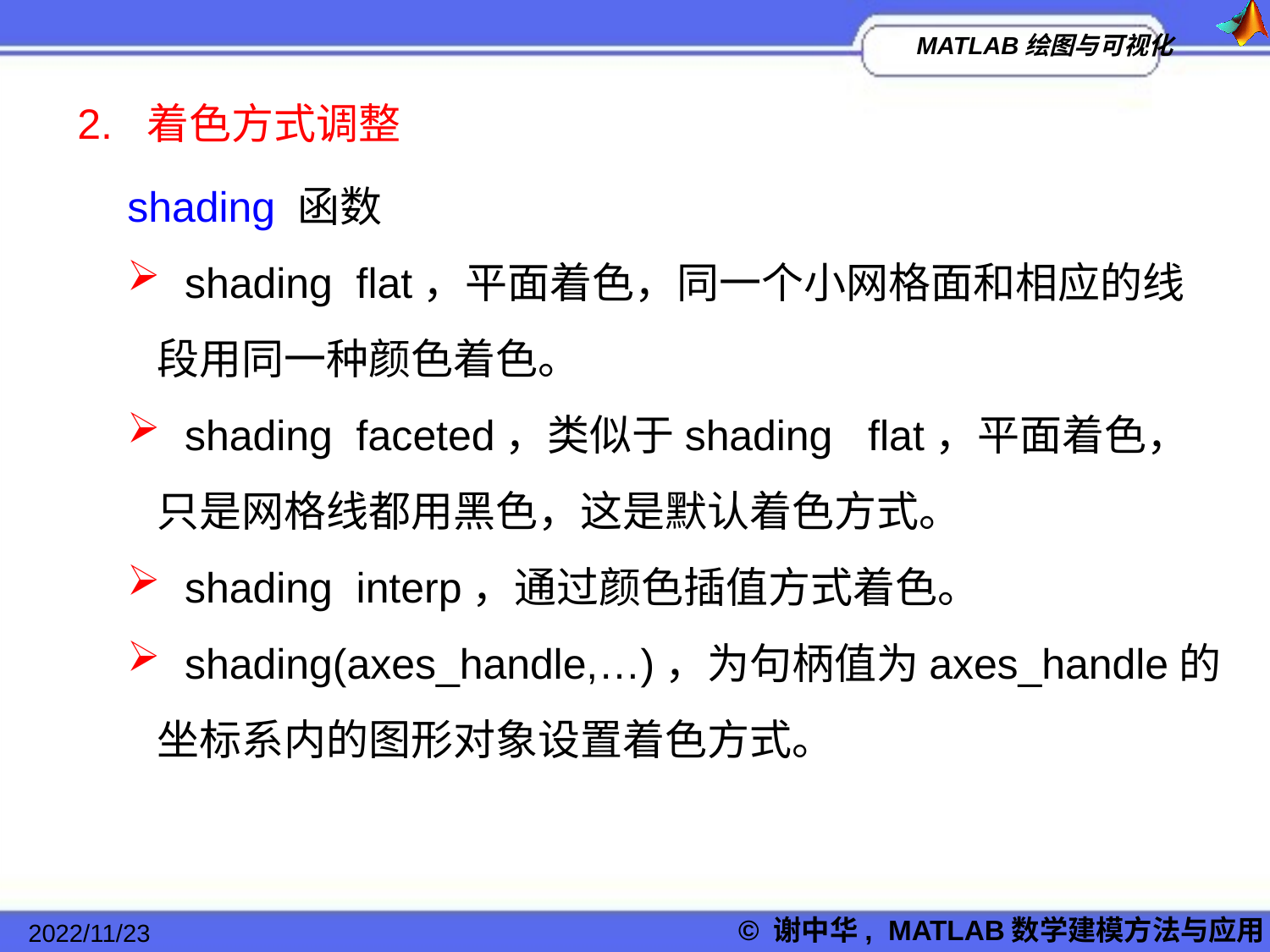

2.  着色方式调整
shading 函数
  shading  flat，平面着色，同一个小网格面和相应的线段用同一种颜色着色。
  shading  faceted，类似于shading   flat，平面着色，只是网格线都用黑色，这是默认着色方式。
  shading  interp，通过颜色插值方式着色。
  shading(axes_handle,…)，为句柄值为axes_handle的坐标系内的图形对象设置着色方式。
2022/11/23
© 谢中华,  MATLAB数学建模方法与应用